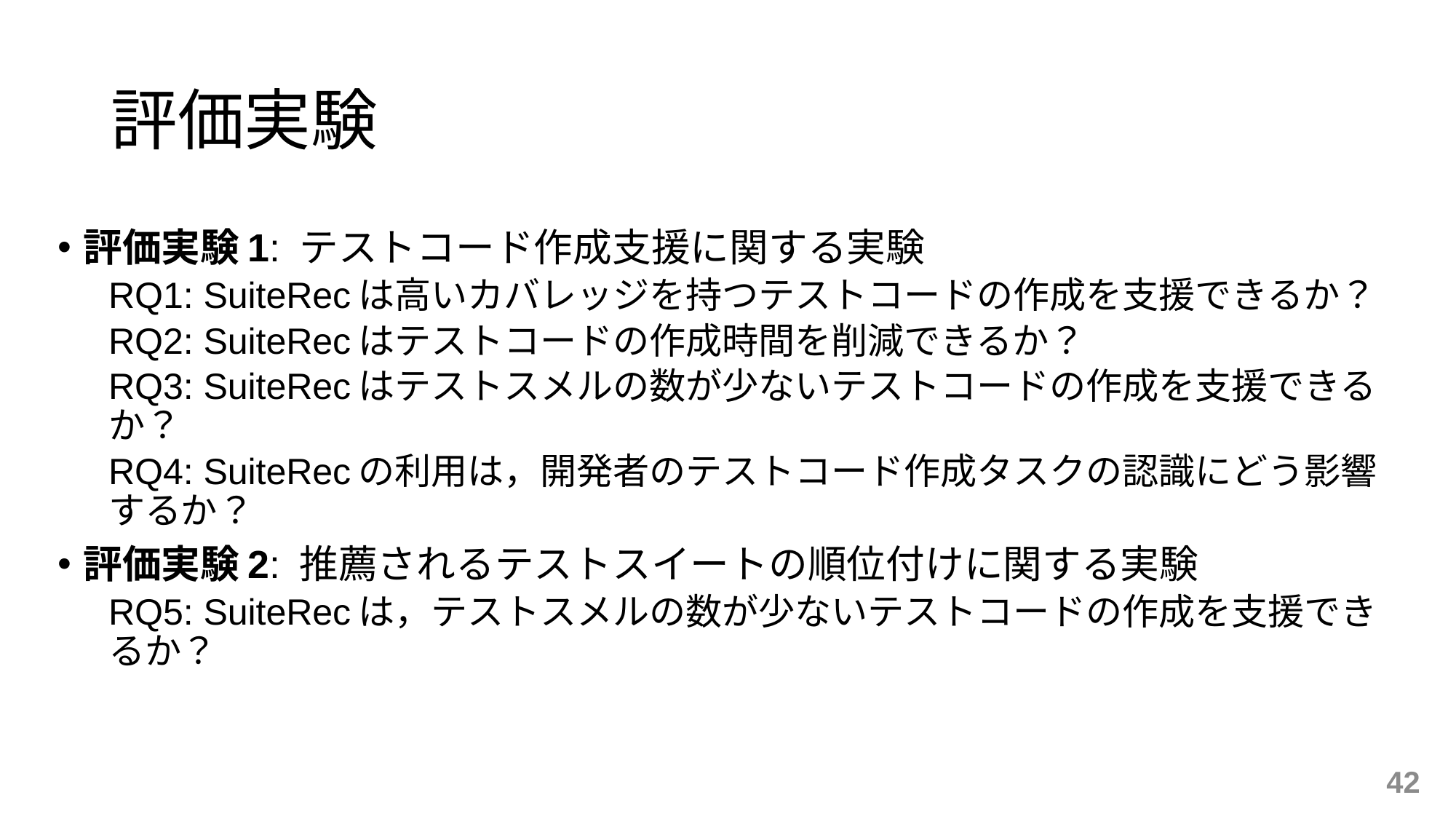

# 評価実験
評価実験1: テストコード作成支援に関する実験
RQ1: SuiteRecは高いカバレッジを持つテストコードの作成を支援できるか？
RQ2: SuiteRecはテストコードの作成時間を削減できるか？
RQ3: SuiteRecはテストスメルの数が少ないテストコードの作成を支援できるか？
RQ4: SuiteRecの利用は，開発者のテストコード作成タスクの認識にどう影響するか？
評価実験2: 推薦されるテストスイートの順位付けに関する実験
RQ5: SuiteRecは，テストスメルの数が少ないテストコードの作成を支援できるか？
42